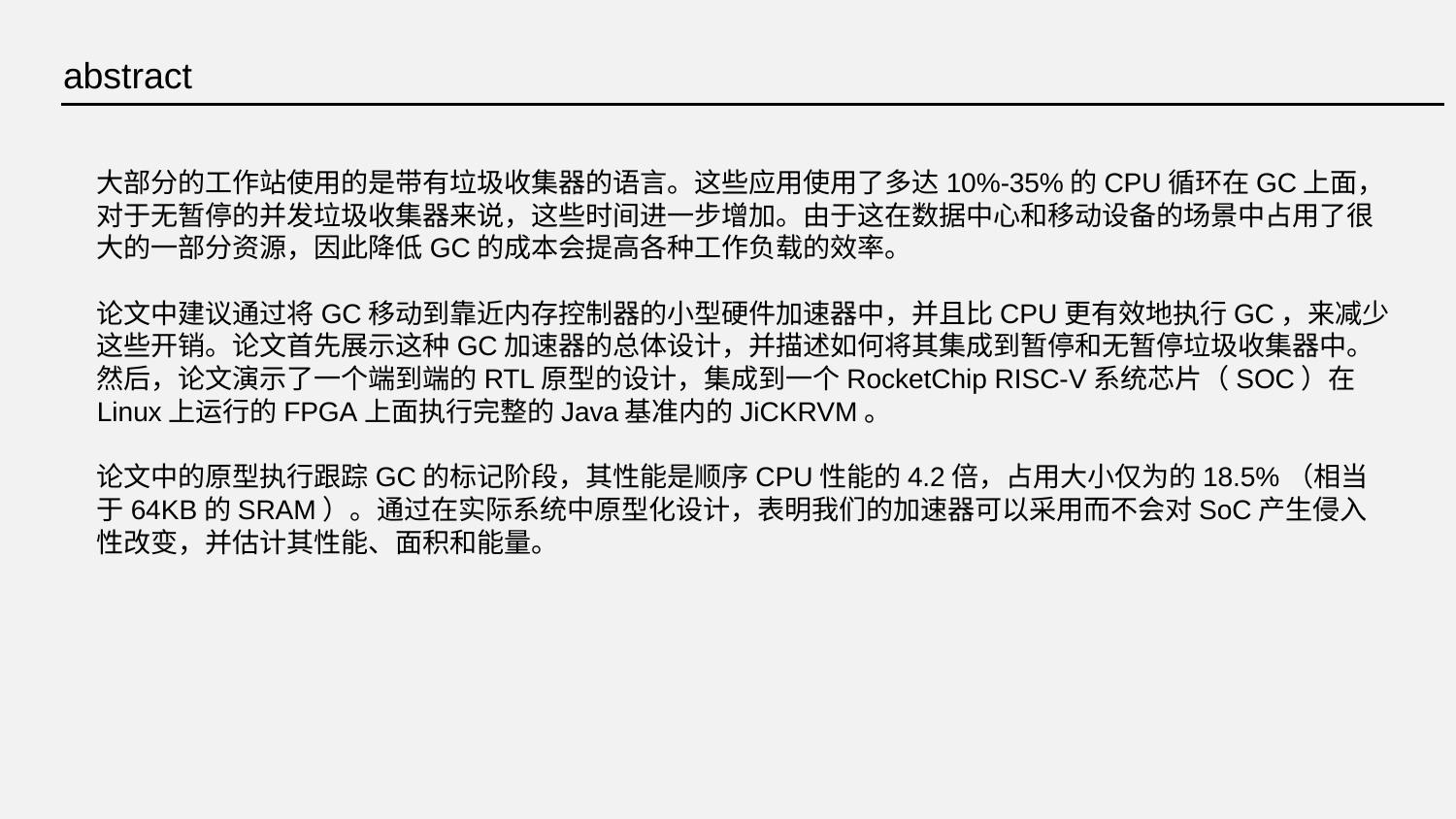

abstract
大部分的工作站使用的是带有垃圾收集器的语言。这些应用使用了多达10%-35%的CPU循环在GC上面，对于无暂停的并发垃圾收集器来说，这些时间进一步增加。由于这在数据中心和移动设备的场景中占用了很大的一部分资源，因此降低GC的成本会提高各种工作负载的效率。

论文中建议通过将GC移动到靠近内存控制器的小型硬件加速器中，并且比CPU更有效地执行GC，来减少这些开销。论文首先展示这种GC加速器的总体设计，并描述如何将其集成到暂停和无暂停垃圾收集器中。然后，论文演示了一个端到端的RTL原型的设计，集成到一个RocketChip RISC-V系统芯片（SOC）在Linux上运行的FPGA上面执行完整的Java基准内的JiCKRVM。

论文中的原型执行跟踪GC的标记阶段，其性能是顺序CPU性能的4.2倍，占用大小仅为的18.5%（相当于64KB的SRAM）。通过在实际系统中原型化设计，表明我们的加速器可以采用而不会对SoC产生侵入性改变，并估计其性能、面积和能量。